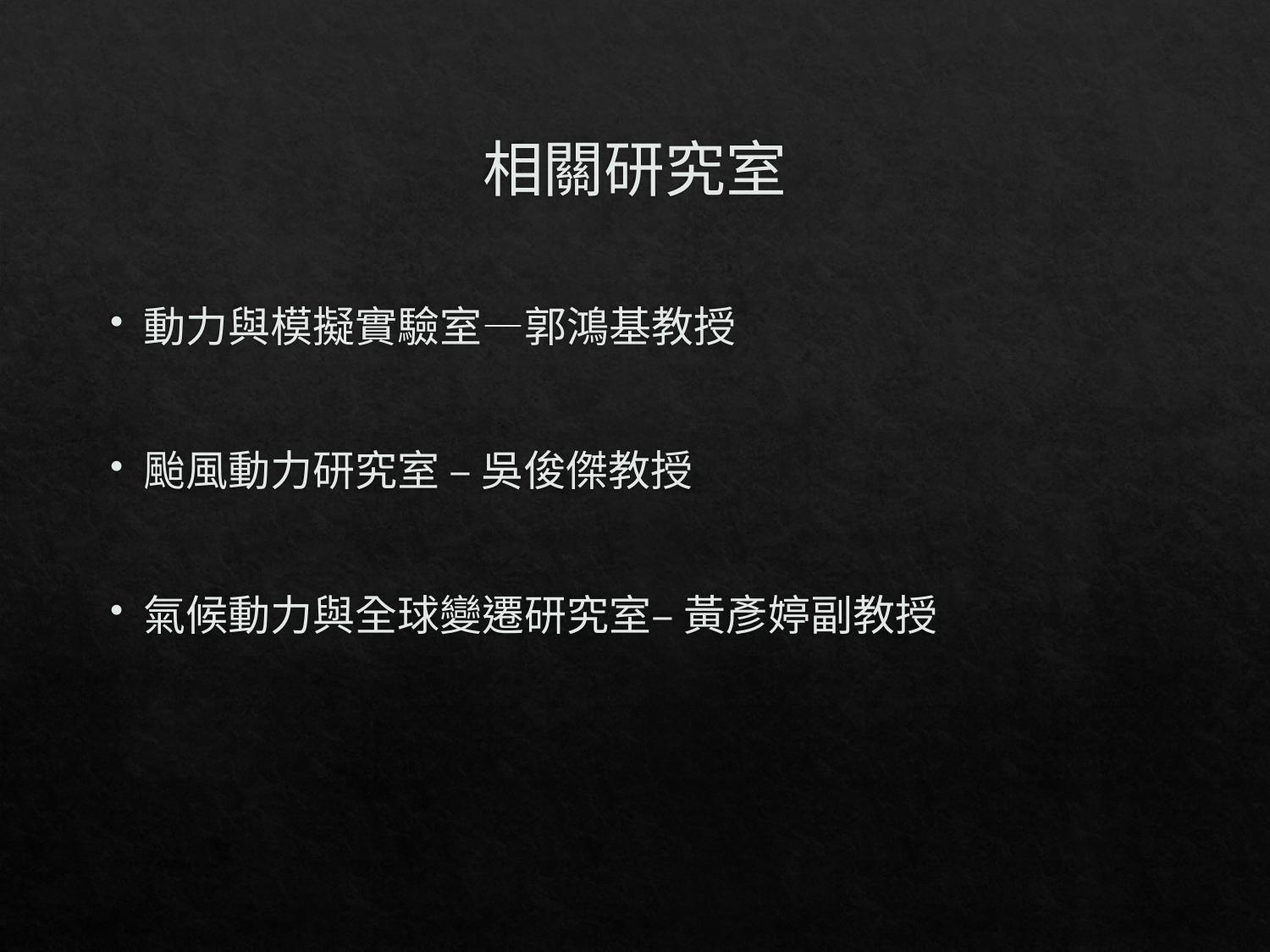

# 相關研究室
動力與模擬實驗室—郭鴻基教授

颱風動力研究室 – 吳俊傑教授

氣候動力與全球變遷研究室– 黃彥婷副教授